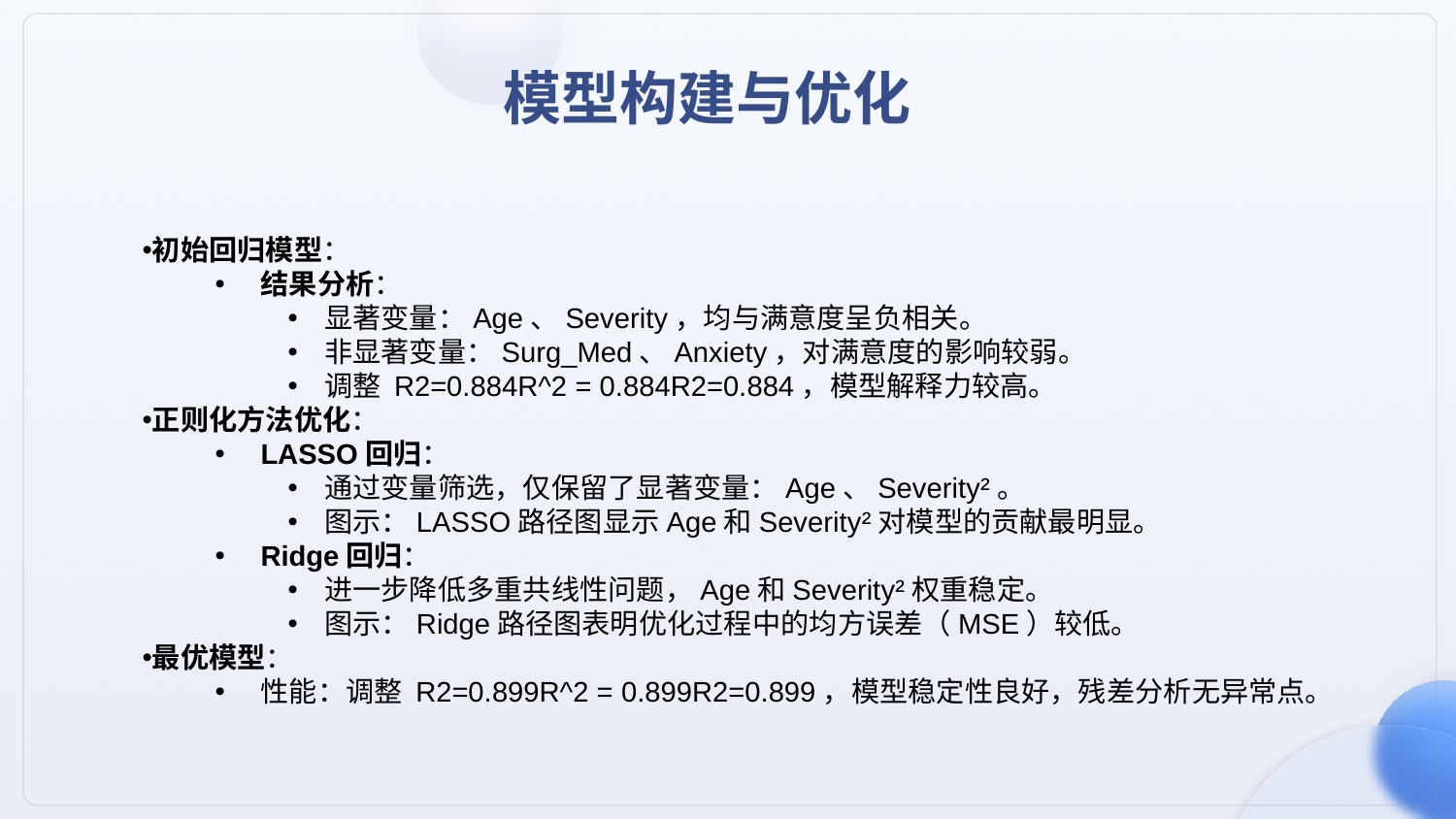

模型构建与优化
初始回归模型：
结果分析：
显著变量：Age、Severity，均与满意度呈负相关。
非显著变量：Surg_Med、Anxiety，对满意度的影响较弱。
调整 R2=0.884R^2 = 0.884R2=0.884，模型解释力较高。
正则化方法优化：
LASSO回归：
通过变量筛选，仅保留了显著变量：Age、Severity²。
图示：LASSO路径图显示Age和Severity²对模型的贡献最明显。
Ridge回归：
进一步降低多重共线性问题，Age和Severity²权重稳定。
图示：Ridge路径图表明优化过程中的均方误差（MSE）较低。
最优模型：
性能：调整 R2=0.899R^2 = 0.899R2=0.899，模型稳定性良好，残差分析无异常点。